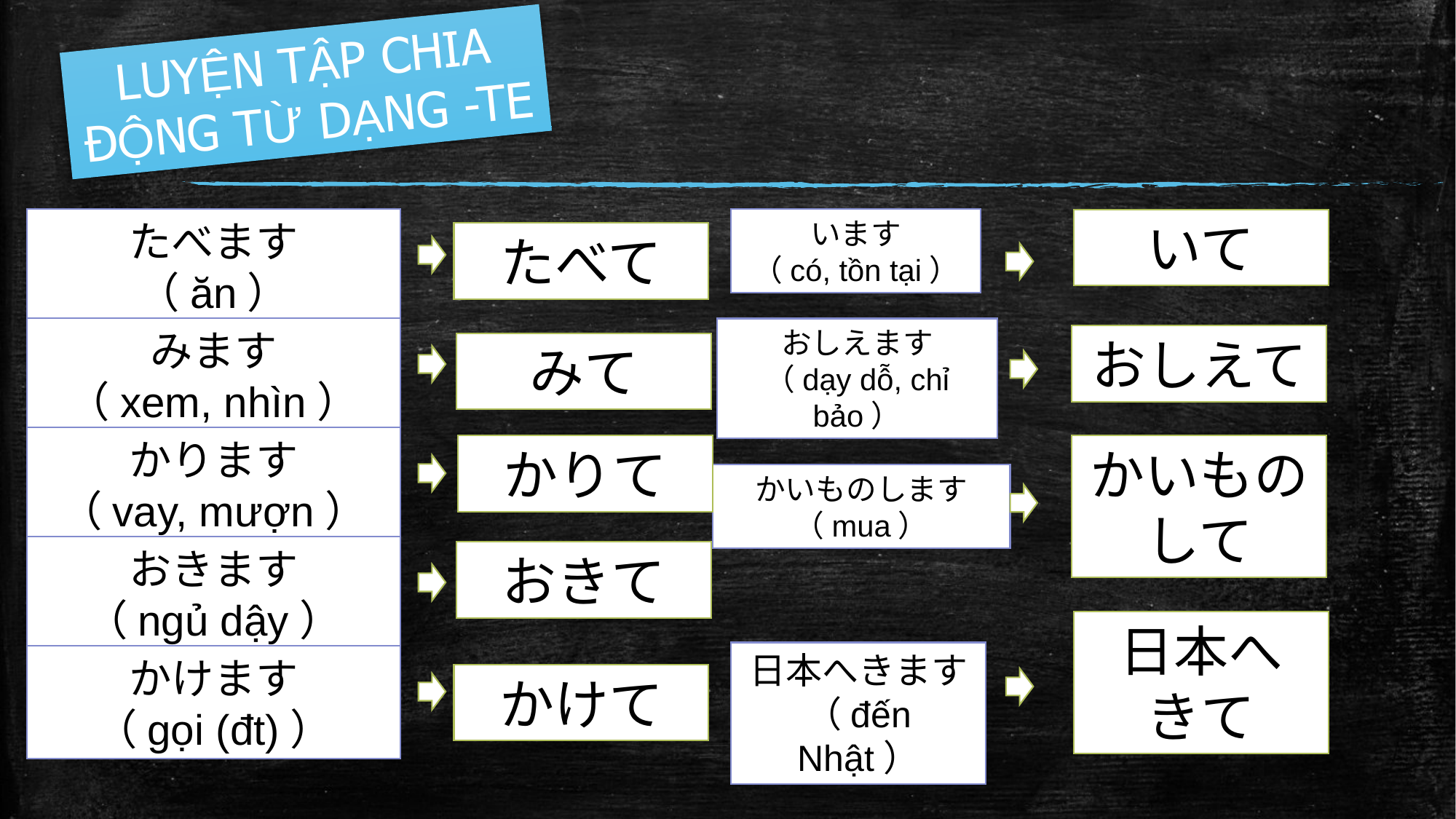

LUYỆN TẬP CHIA ĐỘNG TỪ DẠNG -TE
たべます
（ăn）
います
（có, tồn tại）
いて
たべて

みます
（xem, nhìn）
おしえます
（dạy dỗ, chỉ bảo）
おしえて
みて

かります
（vay, mượn）
かりて
かいもの
して

かいものします
（mua）

おきます
（ngủ dậy）
おきて

日本へ
きて
日本へきます
（đến Nhật）
かけます
（gọi (đt)）
かけて